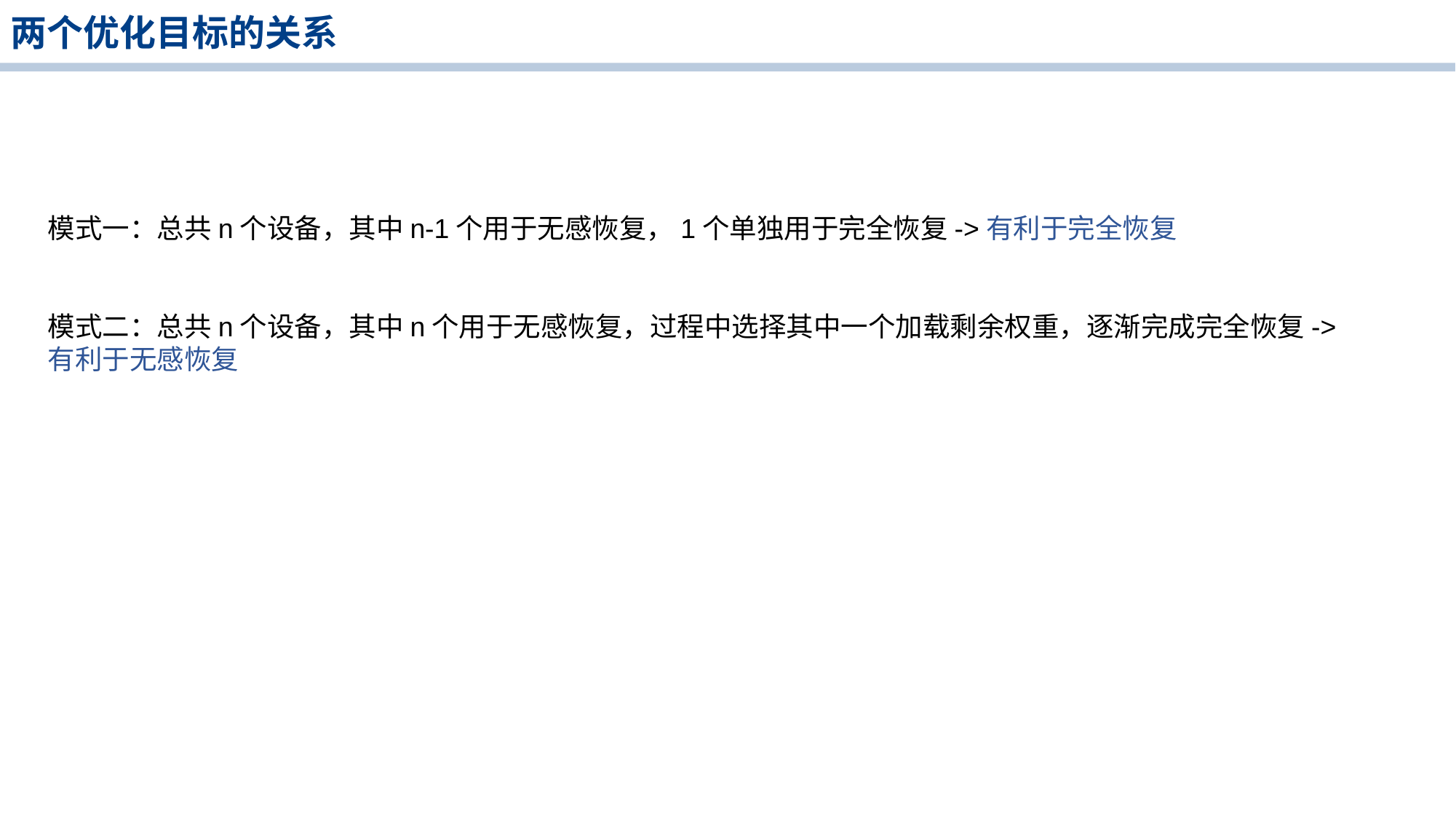

两个优化目标的关系

模式一：总共n个设备，其中n-1个用于无感恢复，1个单独用于完全恢复->有利于完全恢复

模式二：总共n个设备，其中n个用于无感恢复，过程中选择其中一个加载剩余权重，逐渐完成完全恢复->有利于无感恢复